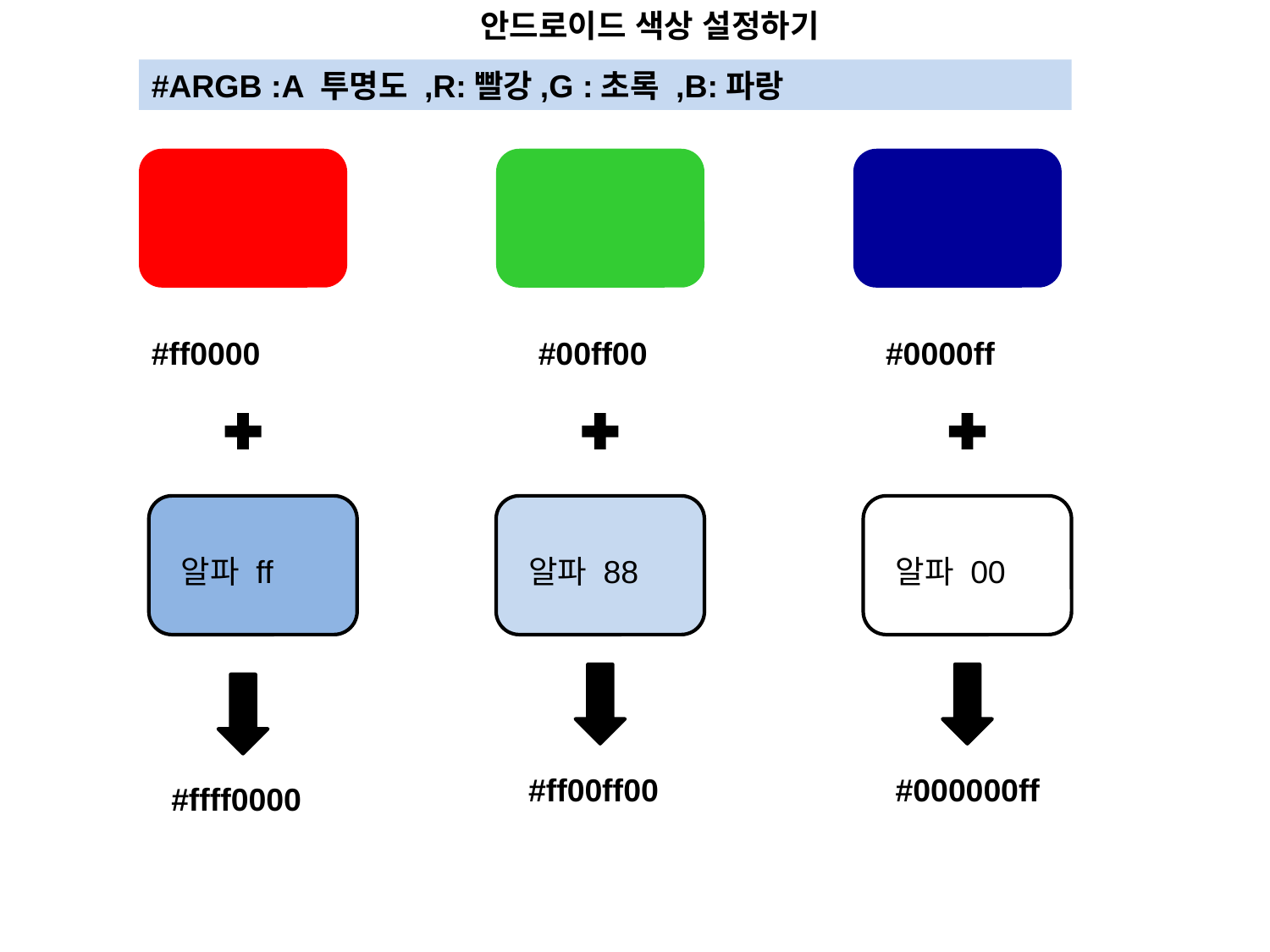

안드로이드 색상 설정하기
#ARGB :A 투명도 ,R:빨강,G :초록 ,B:파랑

#ff0000
#00ff00
#0000ff

알파 ff
알파 88
알파 00

#ff00ff00
#000000ff
#ffff0000